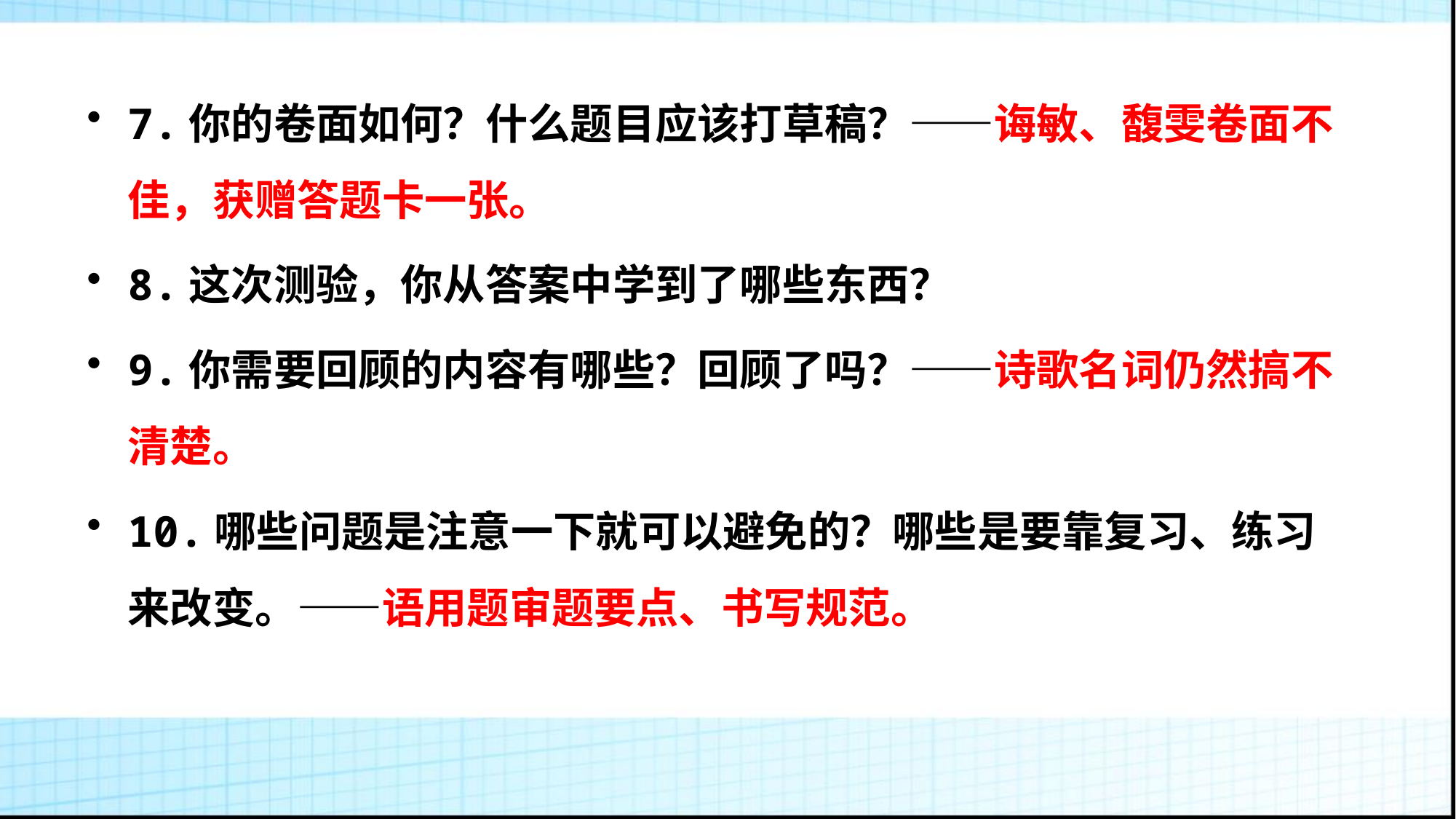

7.你的卷面如何？什么题目应该打草稿？——诲敏、馥雯卷面不佳，获赠答题卡一张。
8.这次测验，你从答案中学到了哪些东西？
9.你需要回顾的内容有哪些？回顾了吗？——诗歌名词仍然搞不清楚。
10.哪些问题是注意一下就可以避免的？哪些是要靠复习、练习来改变。——语用题审题要点、书写规范。